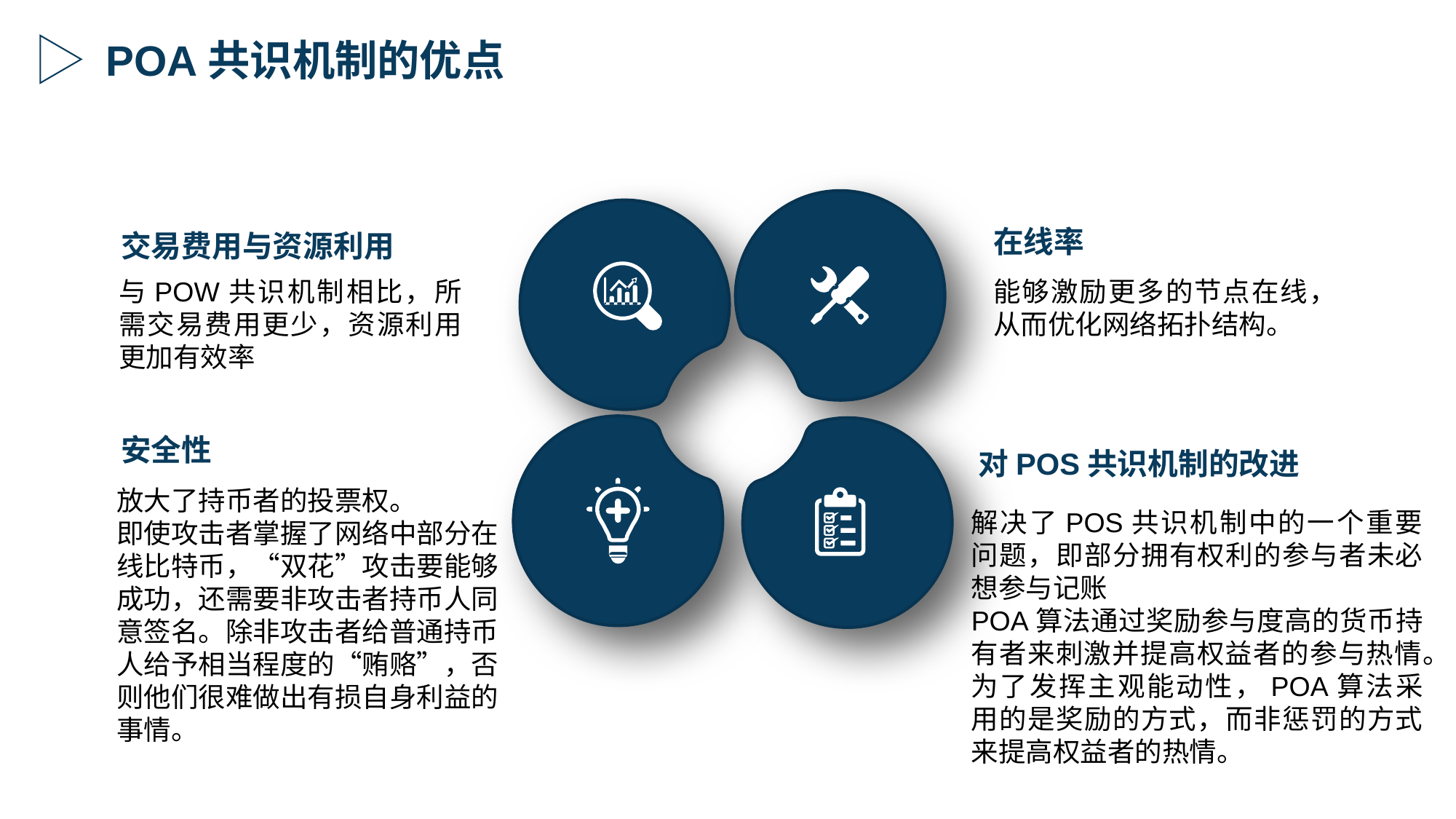

POA共识机制的优点

在线率
交易费用与资源利用

能够激励更多的节点在线，从而优化网络拓扑结构。
与POW共识机制相比，所需交易费用更少，资源利用更加有效率

安全性
对POS共识机制的改进
放大了持币者的投票权。
即使攻击者掌握了网络中部分在线比特币，“双花”攻击要能够成功，还需要非攻击者持币人同意签名。除非攻击者给普通持币人给予相当程度的“贿赂”，否则他们很难做出有损自身利益的事情。

解决了POS共识机制中的一个重要问题，即部分拥有权利的参与者未必想参与记账
POA算法通过奖励参与度高的货币持有者来刺激并提高权益者的参与热情。为了发挥主观能动性，POA算法采用的是奖励的方式，而非惩罚的方式来提高权益者的热情。